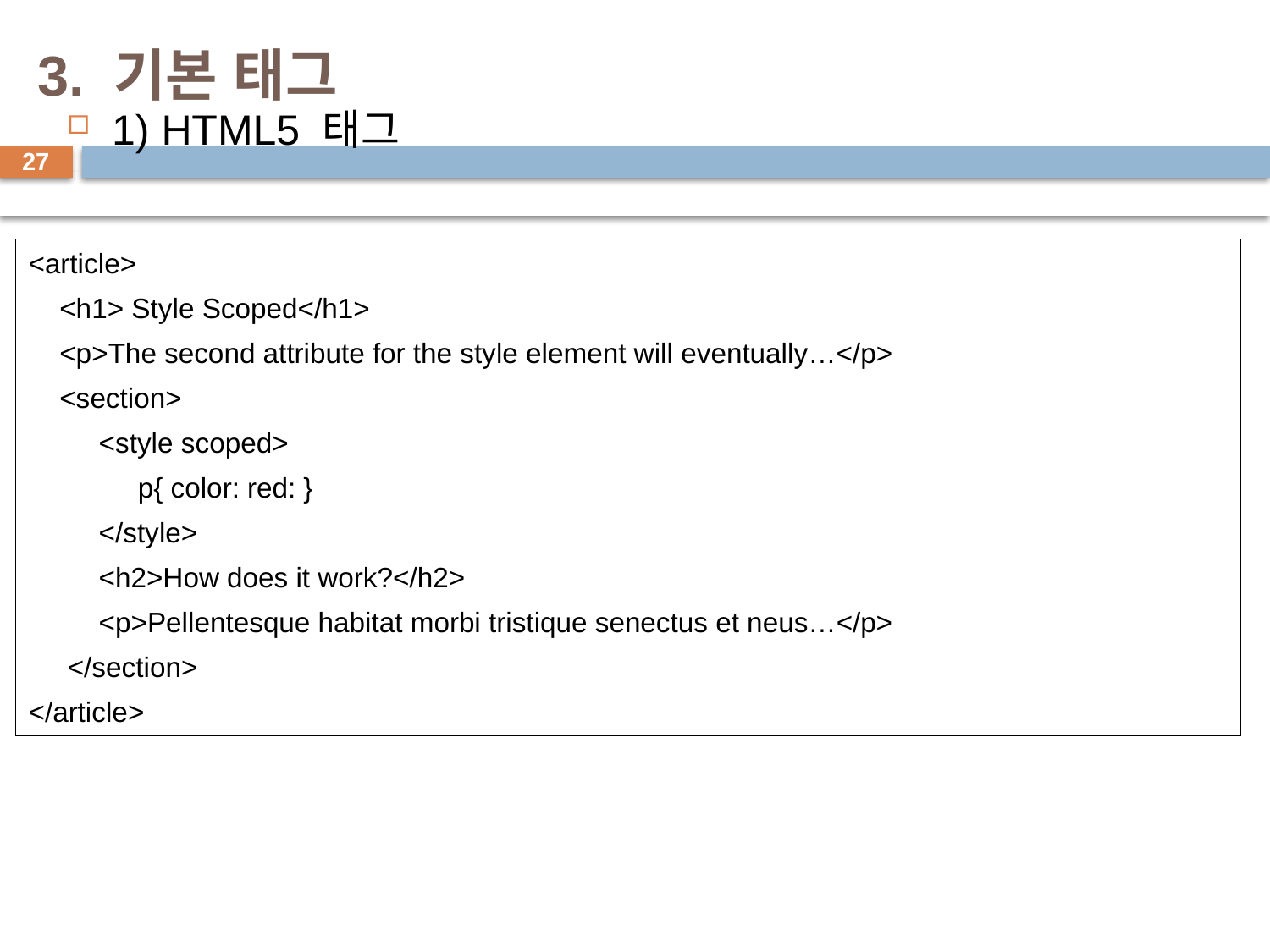

# 3. 기본 태그
1) HTML5 태그
27
<article>
    <h1> Style Scoped</h1>
    <p>The second attribute for the style element will eventually…</p>
    <section>
         <style scoped>
              p{ color: red: }
         </style>
         <h2>How does it work?</h2>
         <p>Pellentesque habitat morbi tristique senectus et neus…</p>
     </section>
</article>